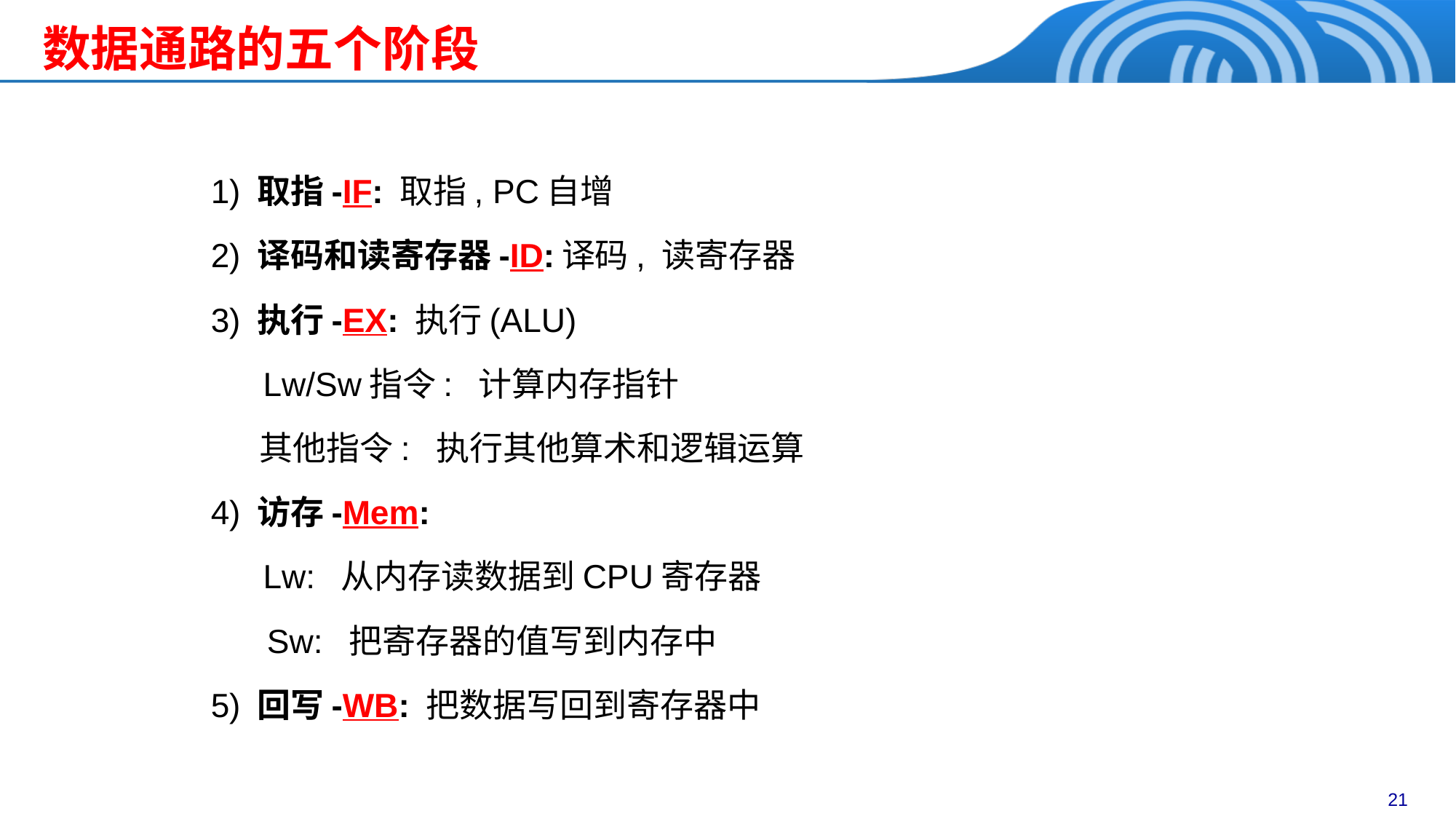

数据通路的五个阶段
1) 取指-IF: 取指, PC自增
2) 译码和读寄存器-ID:译码, 读寄存器
3) 执行-EX: 执行(ALU)
  Lw/Sw指令:  计算内存指针
  其他指令:  执行其他算术和逻辑运算
4) 访存-Mem:
  Lw:  从内存读数据到CPU寄存器
  Sw:  把寄存器的值写到内存中
5) 回写-WB: 把数据写回到寄存器中